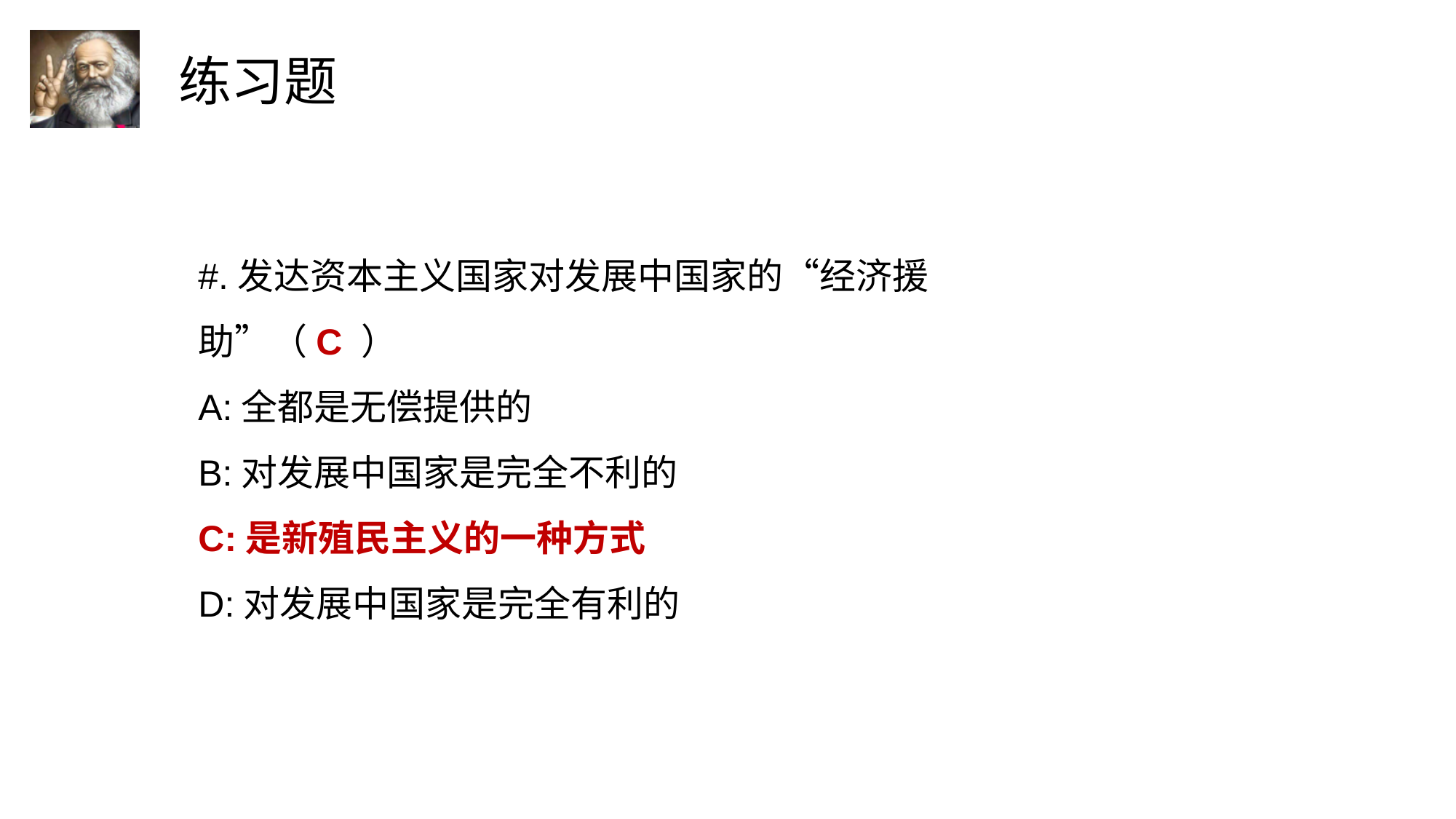

#.发达资本主义国家对发展中国家的“经济援助”（C ）
A:全都是无偿提供的
B:对发展中国家是完全不利的
C:是新殖民主义的一种方式
D:对发展中国家是完全有利的